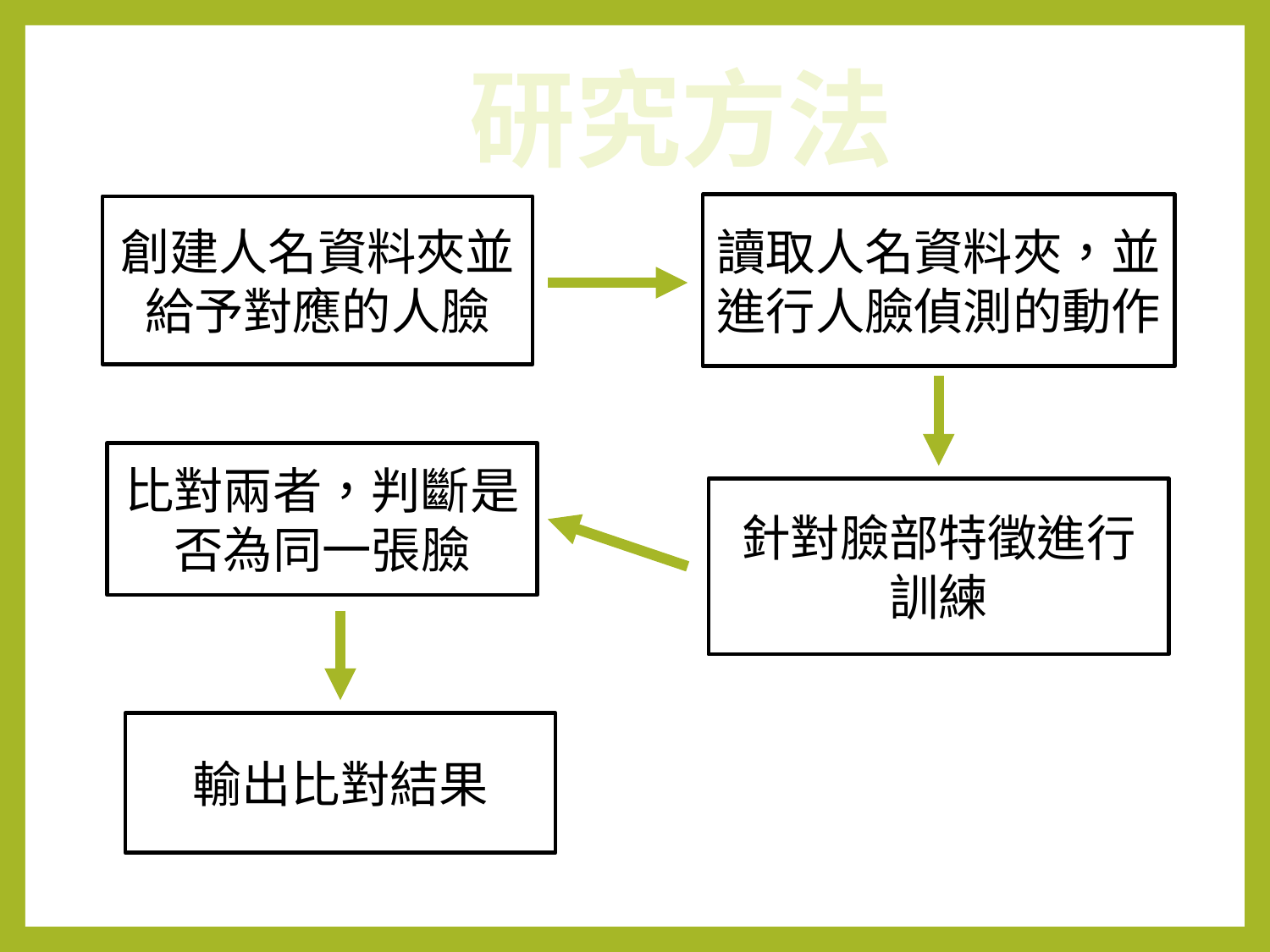

研究方法
讀取人名資料夾，並進行人臉偵測的動作
創建人名資料夾並給予對應的人臉
比對兩者，判斷是否為同一張臉
針對臉部特徵進行訓練
輸出比對結果